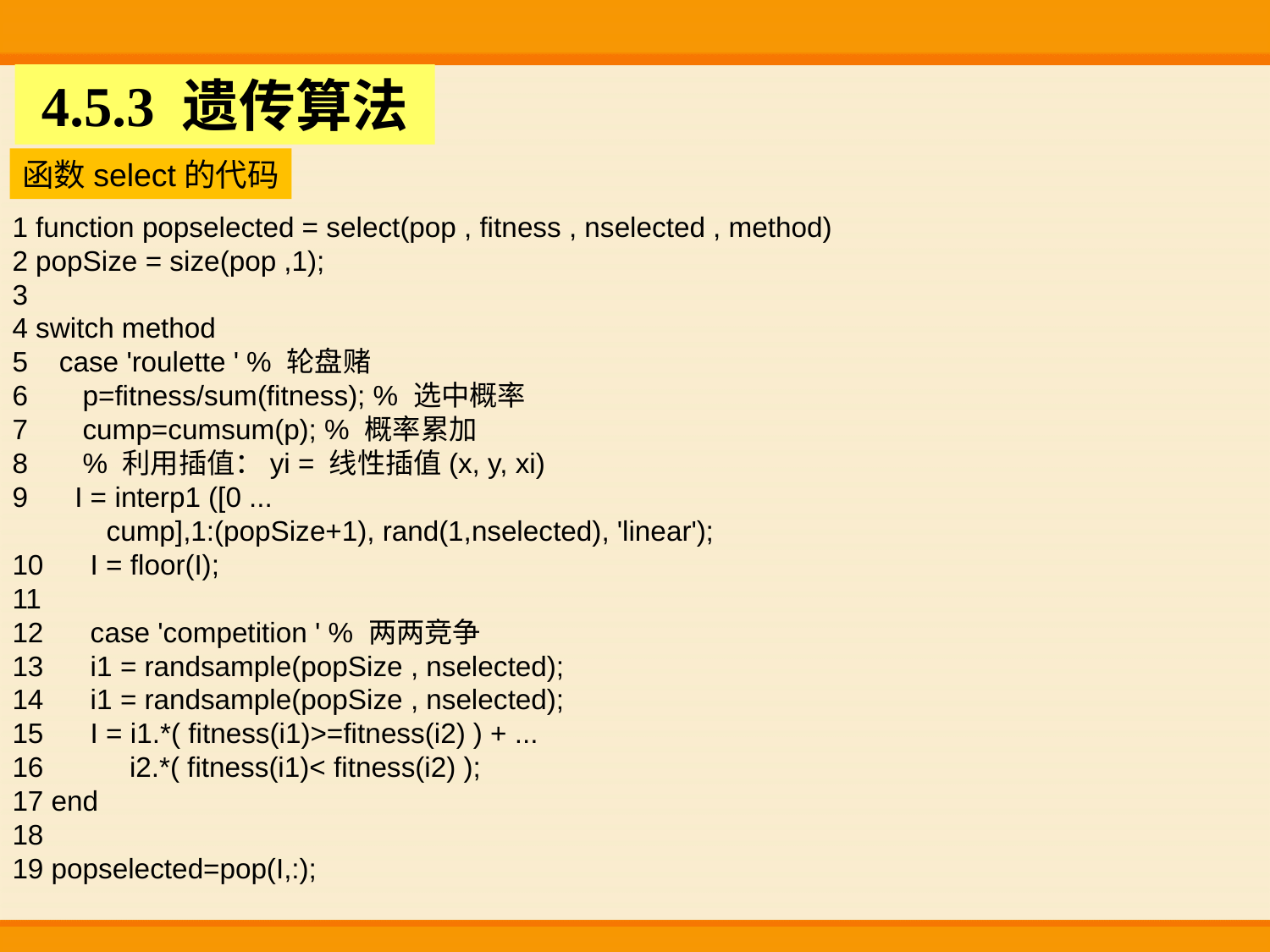

4.5.3 遗传算法
函数select的代码
1 function popselected = select(pop , fitness , nselected , method)
2 popSize = size(pop ,1);
3
4 switch method
5    case 'roulette ' % 轮盘赌
6       p=fitness/sum(fitness); % 选中概率
7       cump=cumsum(p); % 概率累加
8       % 利用插值：yi = 线性插值(x, y, xi)
9      I = interp1 ([0 ...
            cump],1:(popSize+1), rand(1,nselected), 'linear');
10      I = floor(I);
11
12      case 'competition ' % 两两竞争
13      i1 = randsample(popSize , nselected);
14      i1 = randsample(popSize , nselected);
15      I = i1.*( fitness(i1)>=fitness(i2) ) + ...
16           i2.*( fitness(i1)< fitness(i2) );
17 end
18
19 popselected=pop(I,:);